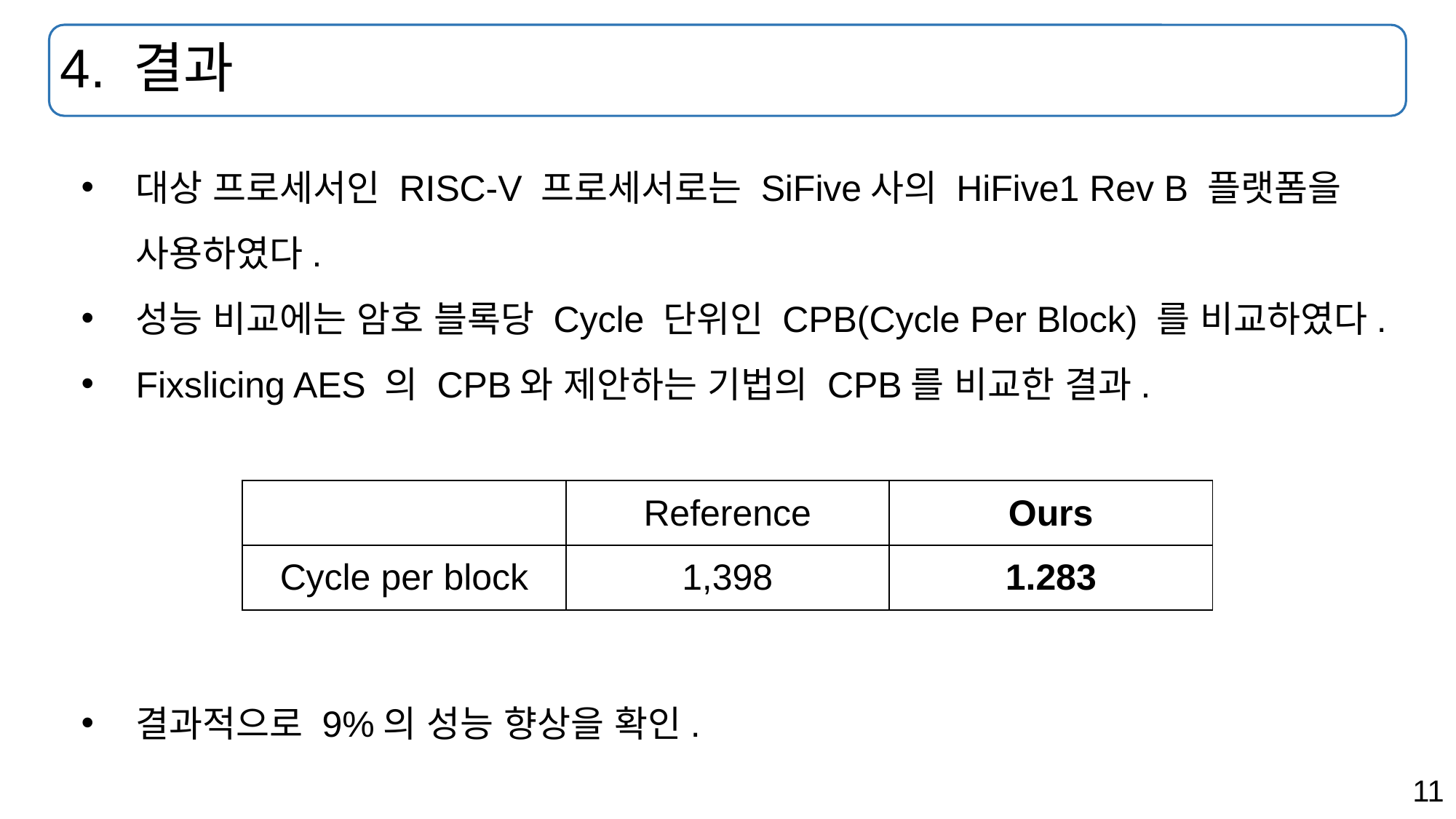

# 4. 결과
대상 프로세서인 RISC-V 프로세서로는 SiFive사의 HiFive1 Rev B 플랫폼을 사용하였다.
성능 비교에는 암호 블록당 Cycle 단위인 CPB(Cycle Per Block) 를 비교하였다.
Fixslicing AES 의 CPB와 제안하는 기법의 CPB를 비교한 결과.

결과적으로 9%의 성능 향상을 확인.
|  | Reference | Ours |
| --- | --- | --- |
| Cycle per block | 1,398 | 1.283 |